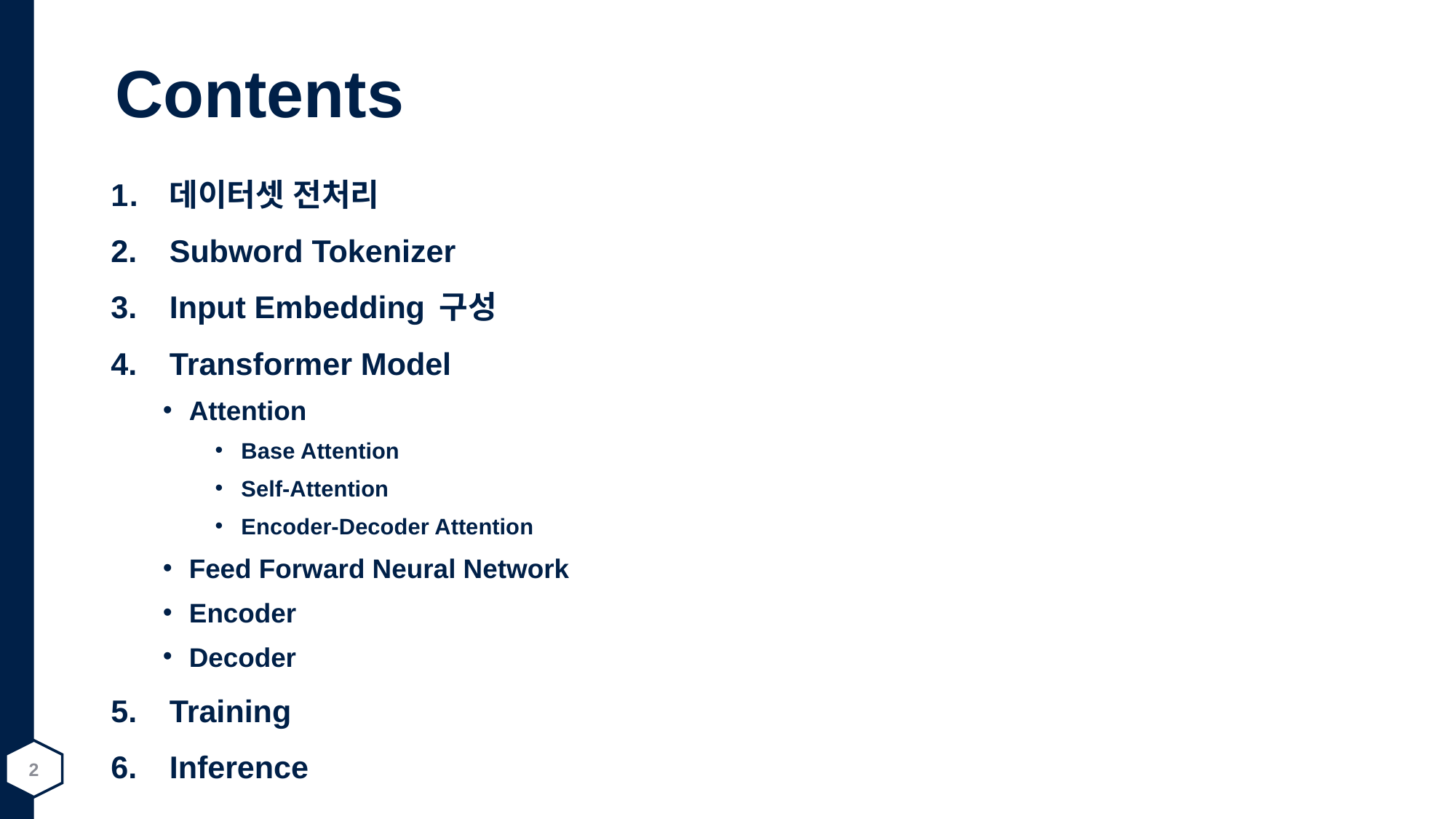

데이터셋 전처리
Subword Tokenizer
Input Embedding 구성
Transformer Model
Attention
Base Attention
Self-Attention
Encoder-Decoder Attention
Feed Forward Neural Network
Encoder
Decoder
Training
Inference

2